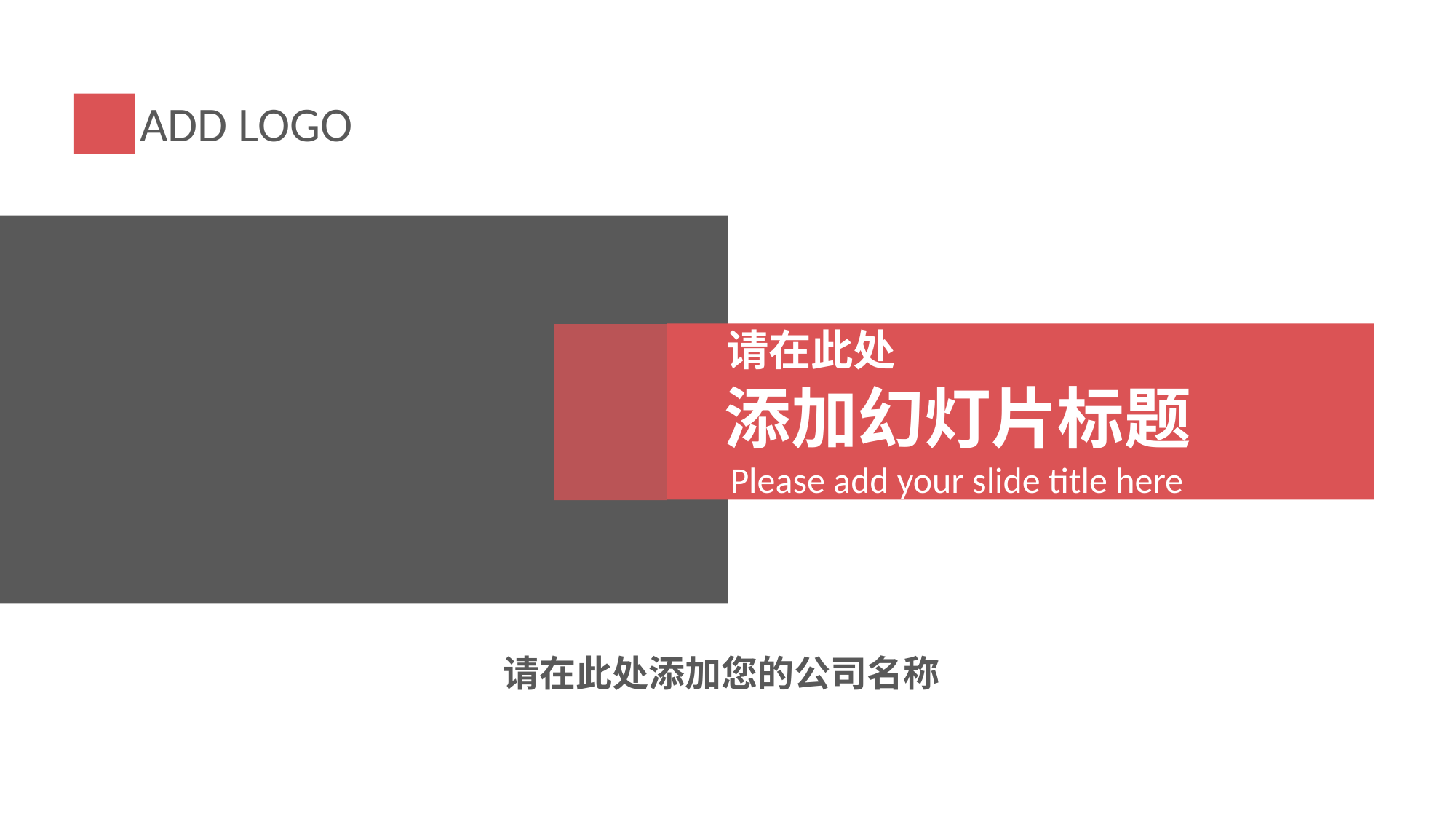

ADD LOGO

请在此处

添加幻灯片标题
Please add your slide title here
请在此处添加您的公司名称